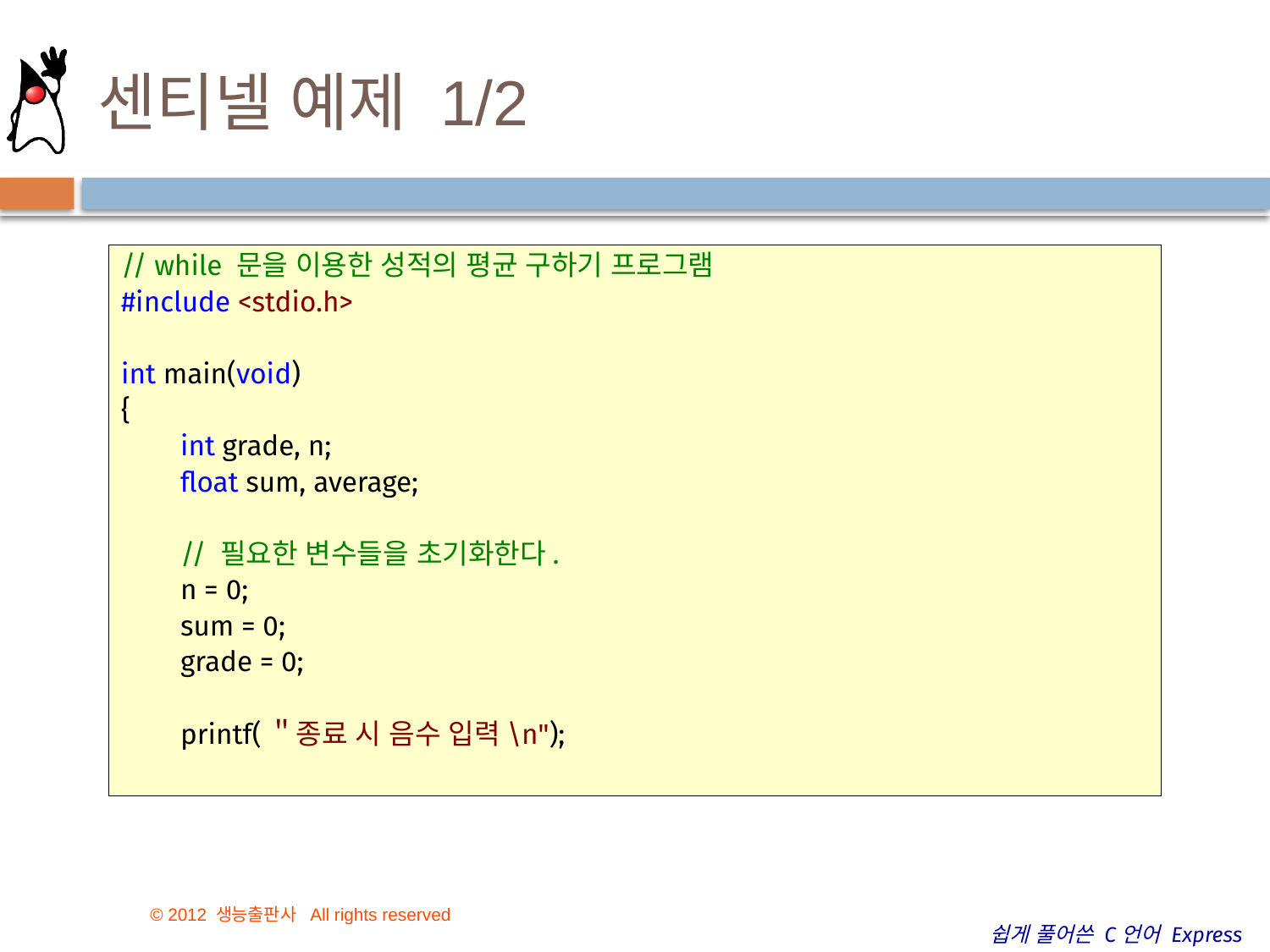

# 센티넬 예제 1/2
// while 문을 이용한 성적의 평균 구하기 프로그램
#include <stdio.h>

int main(void)
{
        int grade, n;
        float sum, average;

        // 필요한 변수들을 초기화한다.
        n = 0;
        sum = 0;
        grade = 0;

        printf(＂종료 시 음수 입력\n");